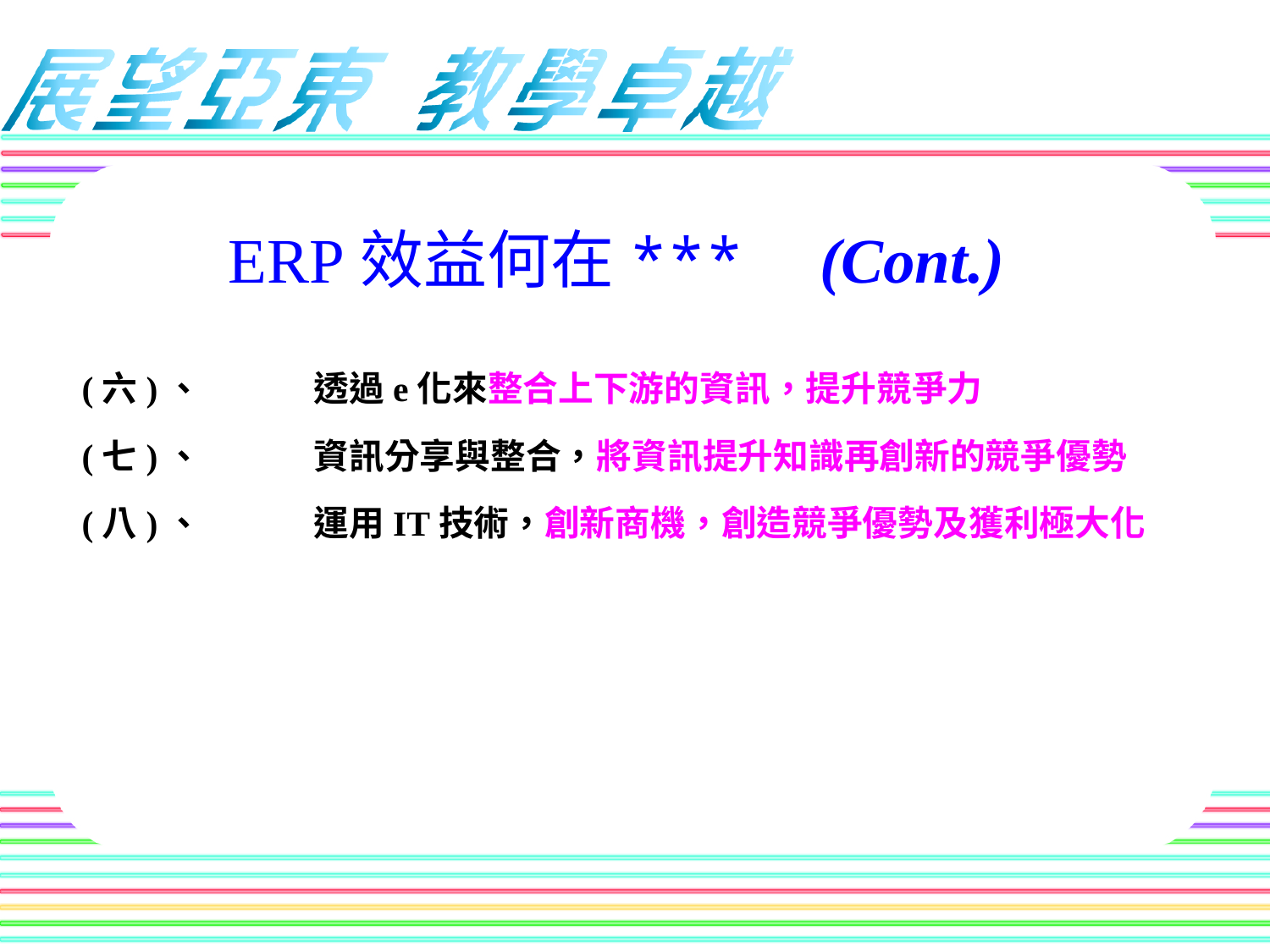

ERP效益何在***  (Cont.)
(六)、	透過e化來整合上下游的資訊，提升競爭力
(七)、	資訊分享與整合，將資訊提升知識再創新的競爭優勢
(八)、	運用IT技術，創新商機，創造競爭優勢及獲利極大化